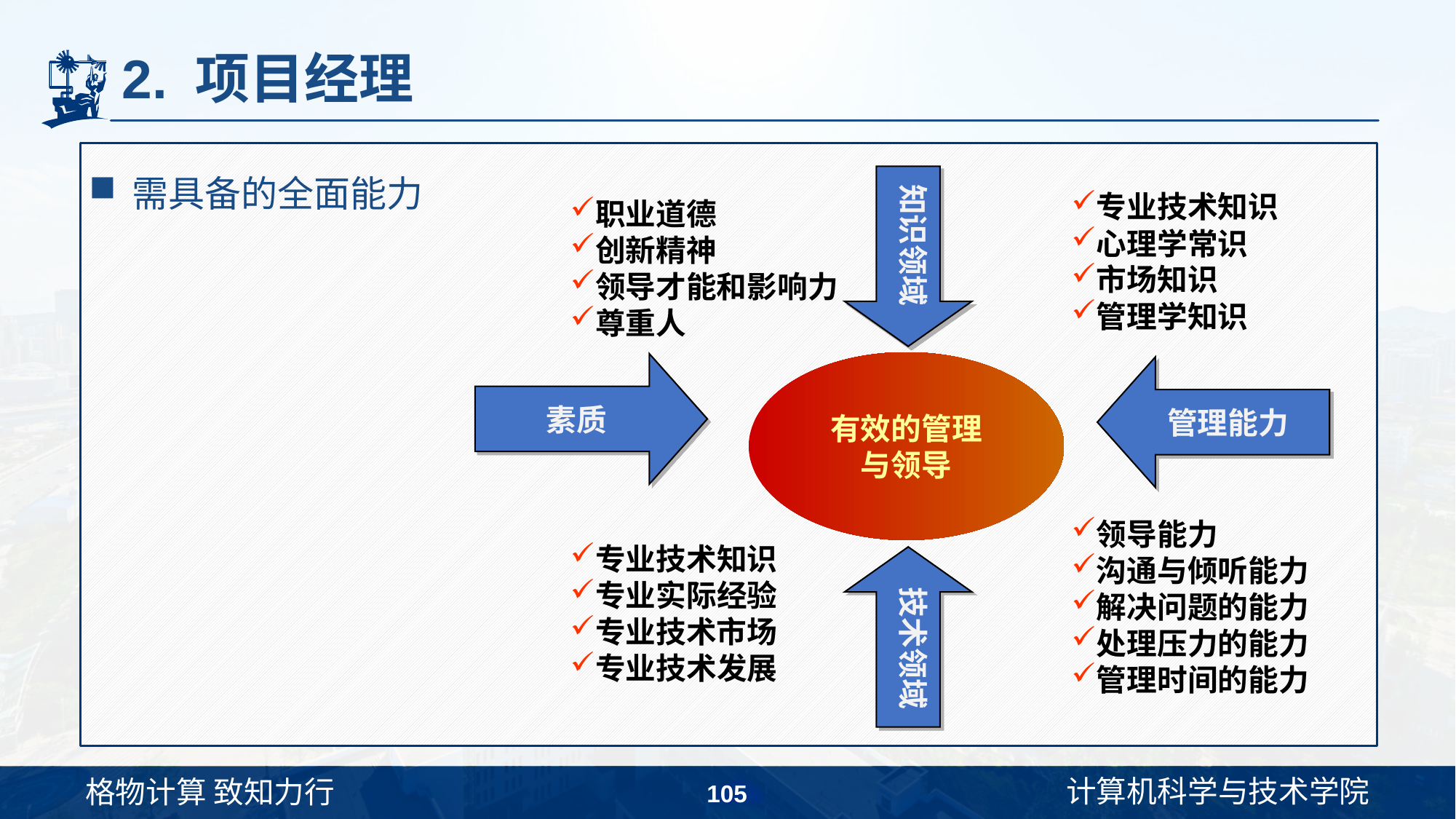

# 2. 项目经理
需具备的全面能力
知识领域
专业技术知识
心理学常识
市场知识
管理学知识
职业道德
创新精神
领导才能和影响力
尊重人

有效的管理
与领导
素质
管理能力

领导能力
沟通与倾听能力
解决问题的能力
处理压力的能力
管理时间的能力
专业技术知识
专业实际经验
专业技术市场
专业技术发展
技术领域
105